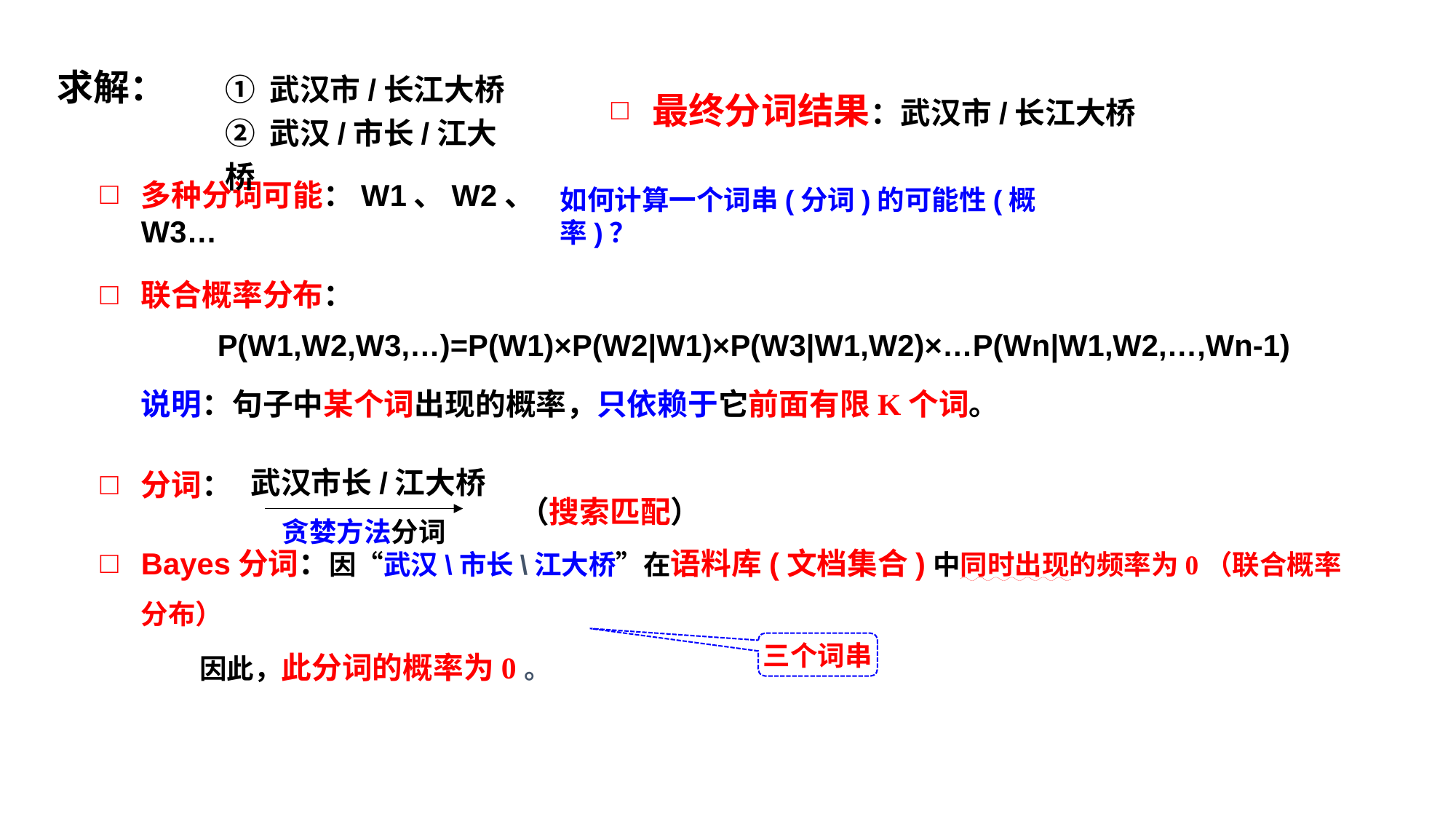

① 武汉市/长江大桥
② 武汉/市长/江大桥
# 求解：
最终分词结果：武汉市/长江大桥
多种分词可能：W1、W2、W3…
如何计算一个词串(分词)的可能性(概率)？
联合概率分布：
              P(W1,W2,W3,…)=P(W1)×P(W2|W1)×P(W3|W1,W2)×…P(Wn|W1,W2,…,Wn-1)
     说明：句子中某个词出现的概率，只依赖于它前面有限K个词。
分词：
武汉市长/江大桥
贪婪方法分词
（搜索匹配）
Bayes分词：因“武汉\市长\江大桥”在语料库(文档集合)中同时出现的频率为0（联合概率分布）
               因此，此分词的概率为0。
三个词串